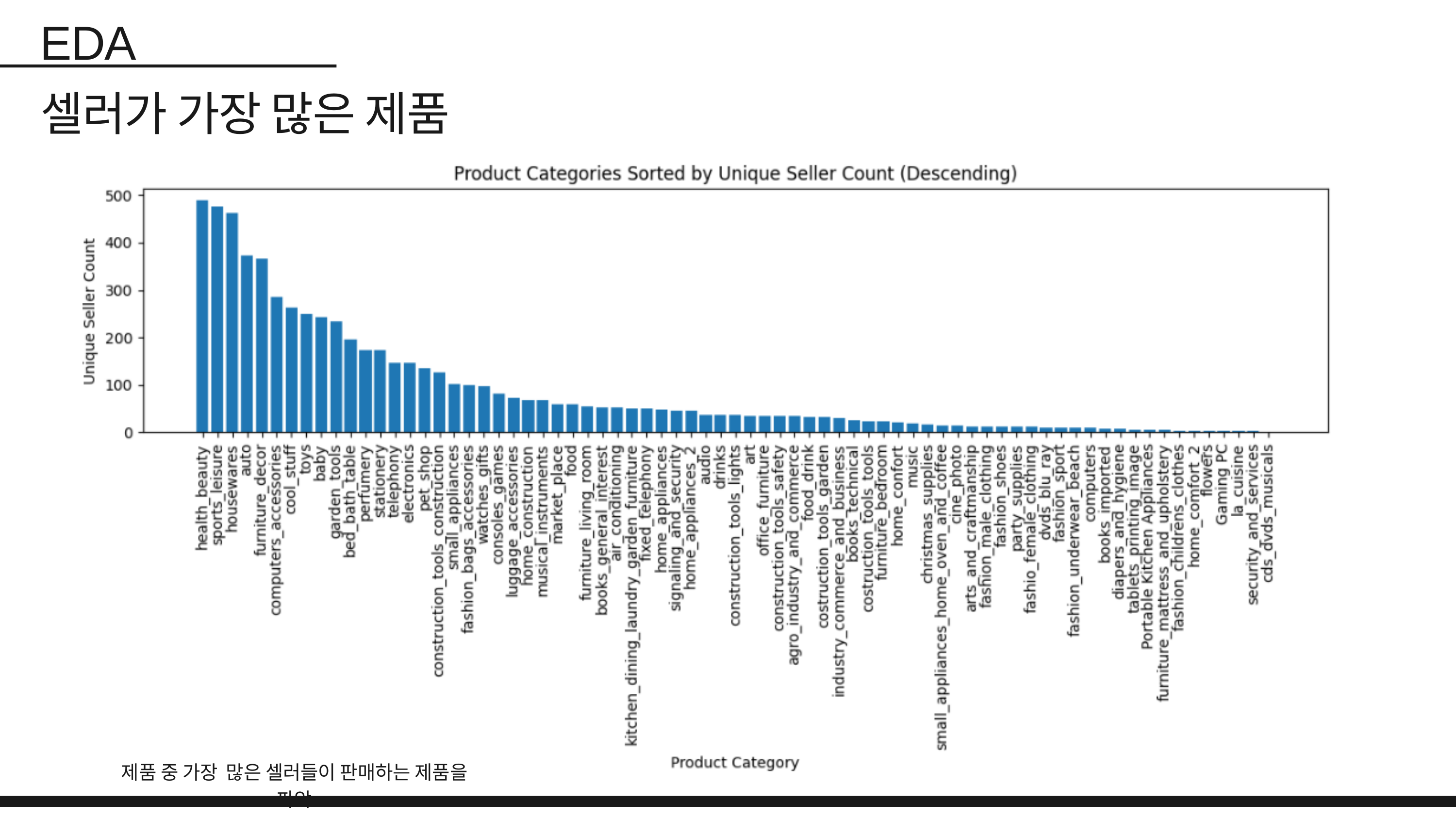

EDA

셀러가 가장 많은 제품

제품 중 가장  많은 셀러들이 판매하는 제품을 파악